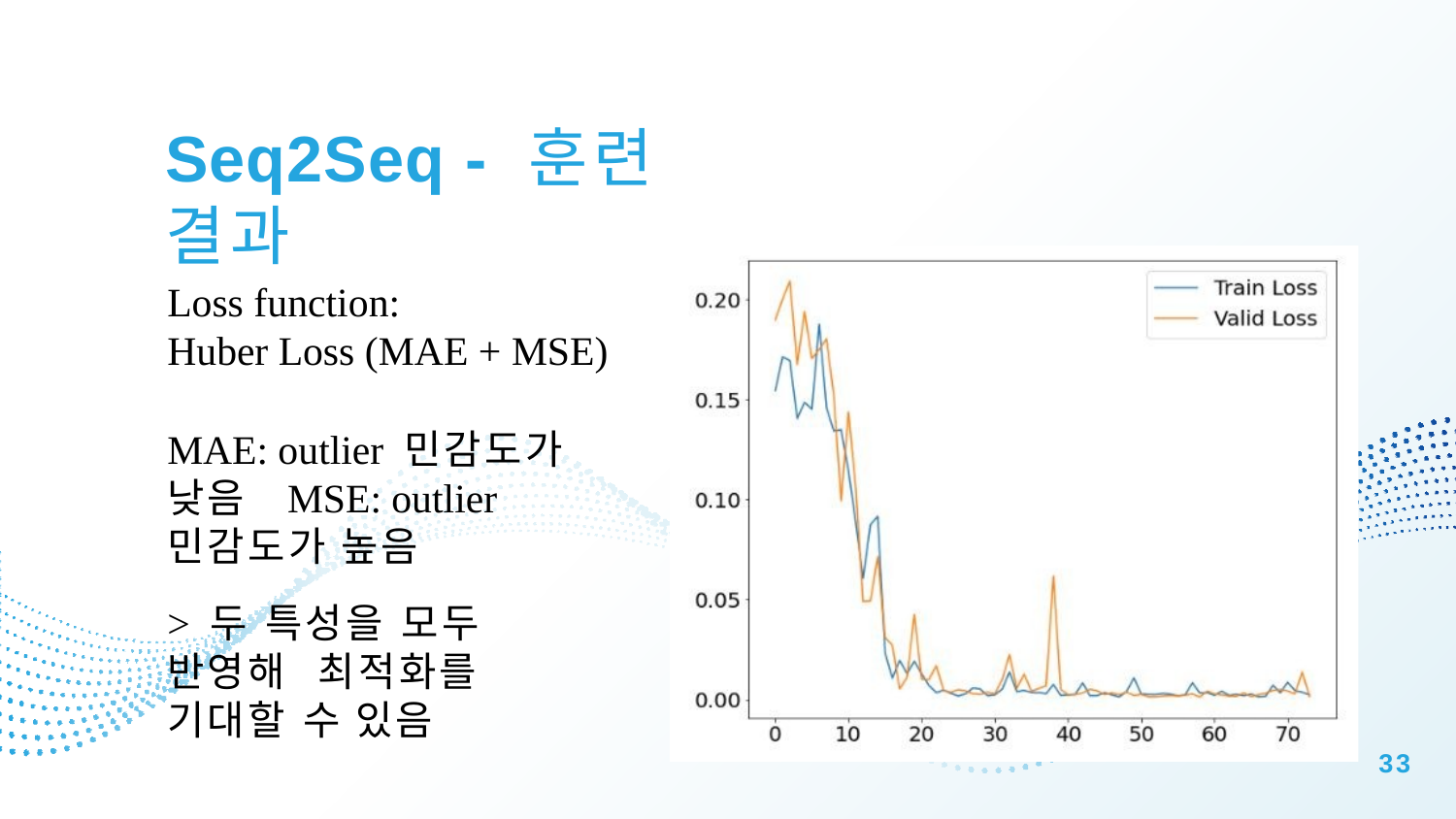

# Seq2Seq - 훈련 결과

Loss function:
Huber Loss (MAE + MSE)

MAE: outlier 민감도가 낮음  MSE: outlier 민감도가 높음

> 두 특성을 모두 반영해  최적화를 기대할 수 있음
33